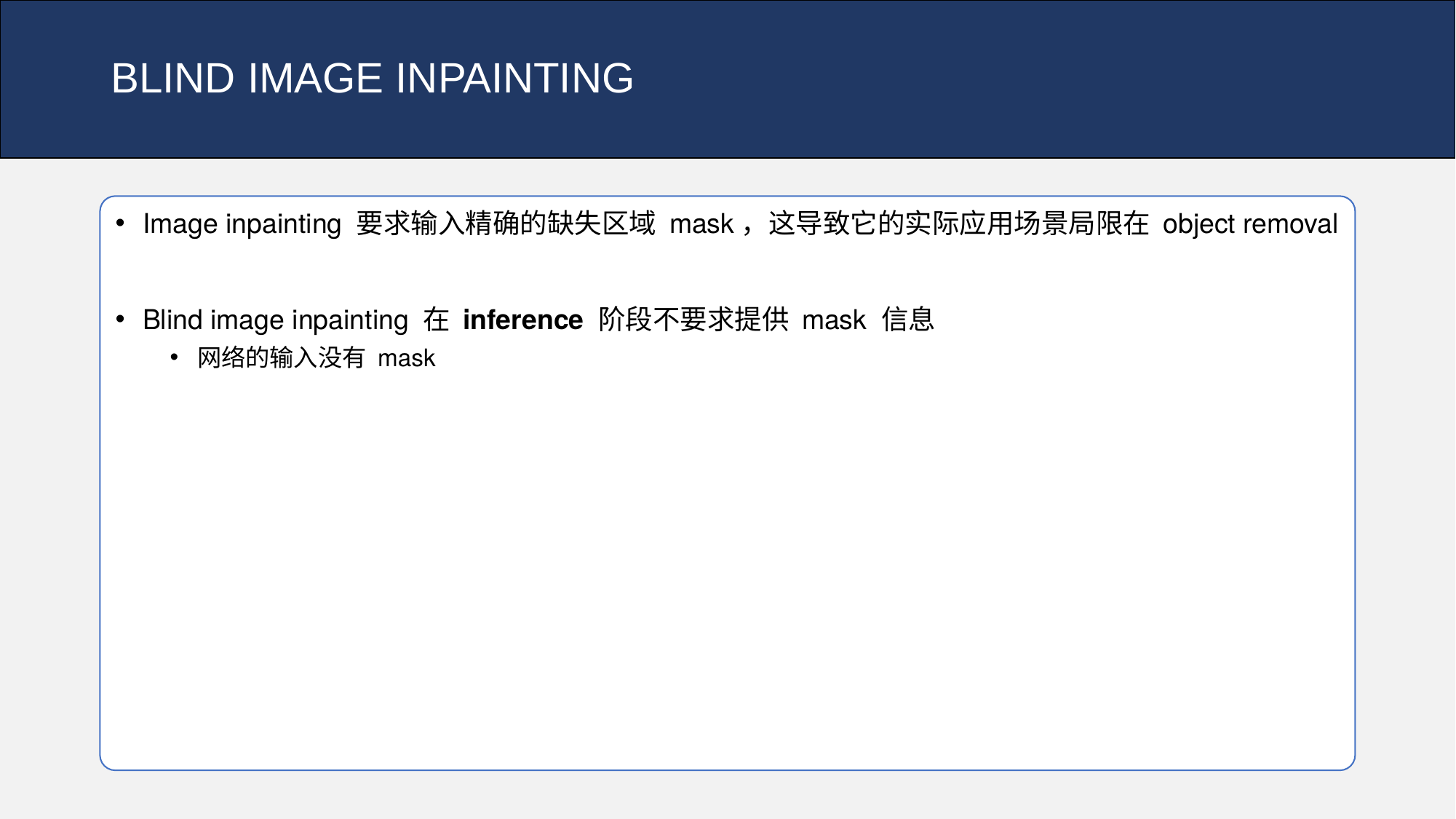

# BLIND IMAGE INPAINTING
Image inpainting 要求输入精确的缺失区域 mask，这导致它的实际应用场景局限在 object removal

Blind image inpainting 在 inference 阶段不要求提供 mask 信息
网络的输入没有 mask